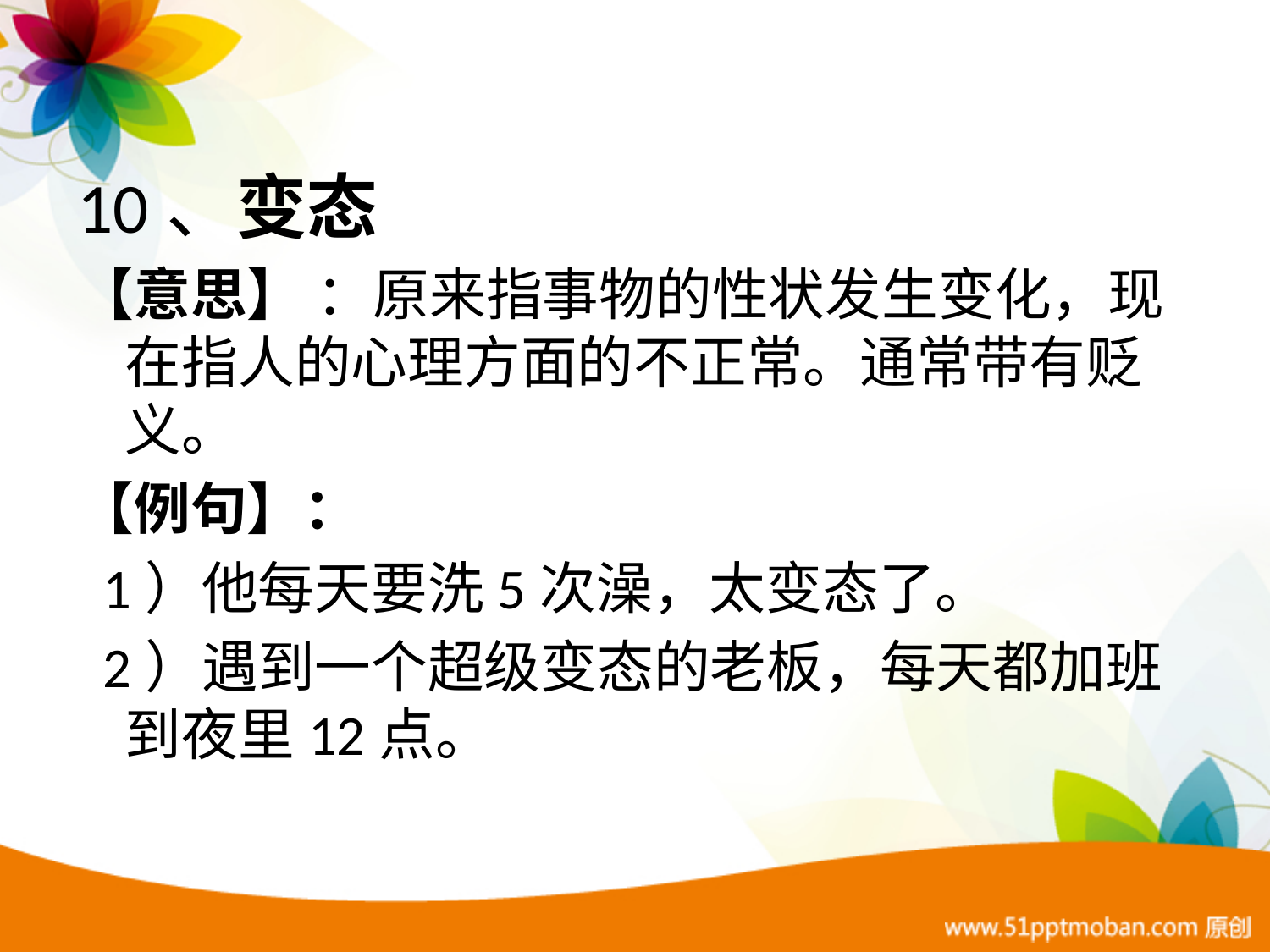

10、变态
【意思】 ：原来指事物的性状发生变化，现在指人的心理方面的不正常。通常带有贬义。
【例句】：
  1）他每天要洗5次澡，太变态了。
  2）遇到一个超级变态的老板，每天都加班到夜里12点。